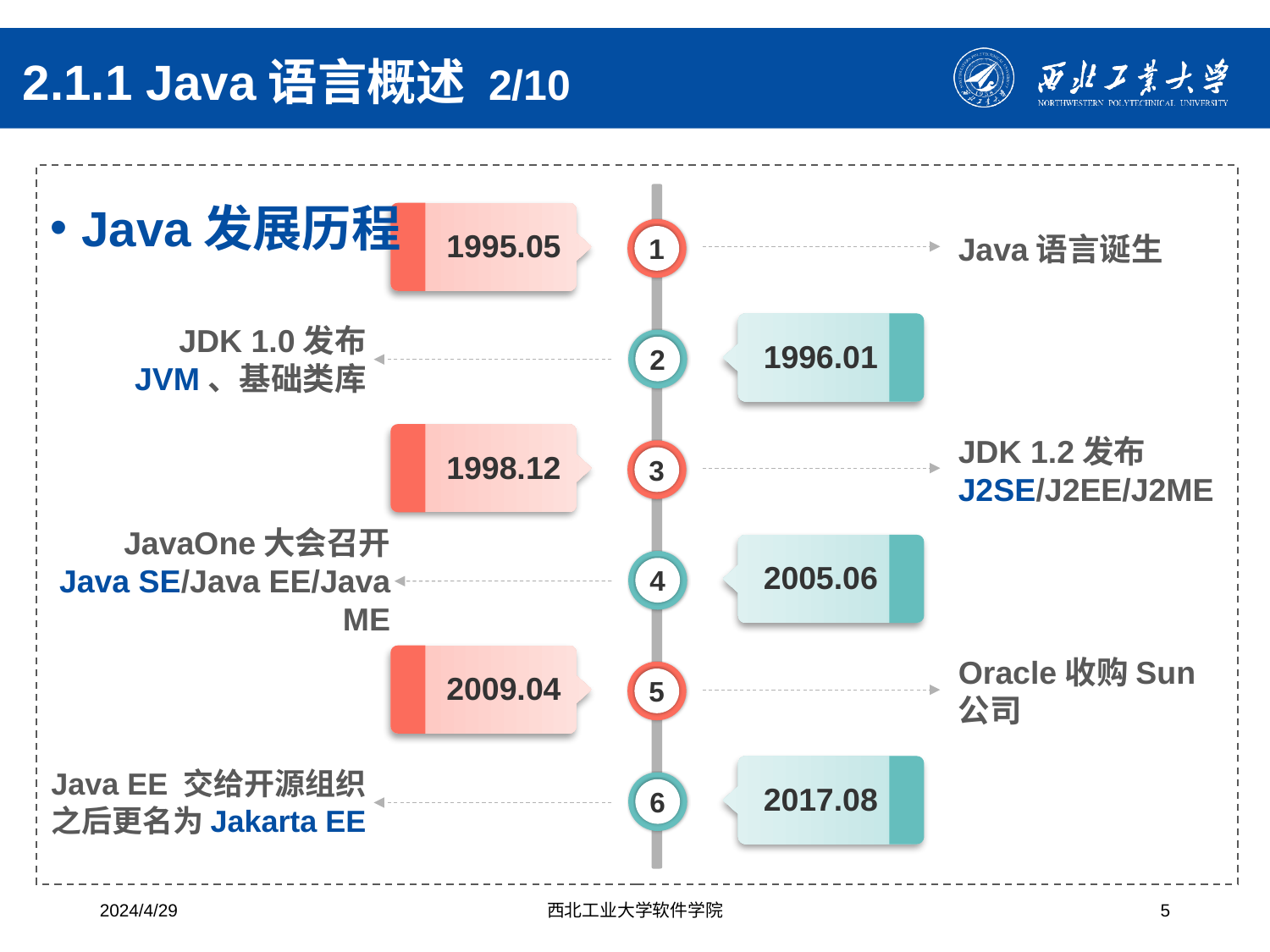

# 2.1.1 Java语言概述 2/10
Java发展历程

1995.05

Java语言诞生

1
1996.01

JDK 1.0发布
JVM、基础类库

2
1998.12

JDK 1.2发布
J2SE/J2EE/J2ME

3
2005.06

JavaOne大会召开
Java SE/Java EE/Java ME

4
2009.04

Oracle收购Sun公司

5
2017.08

Java EE 交给开源组织
之后更名为Jakarta EE

6
2024/4/29
西北工业大学软件学院
5